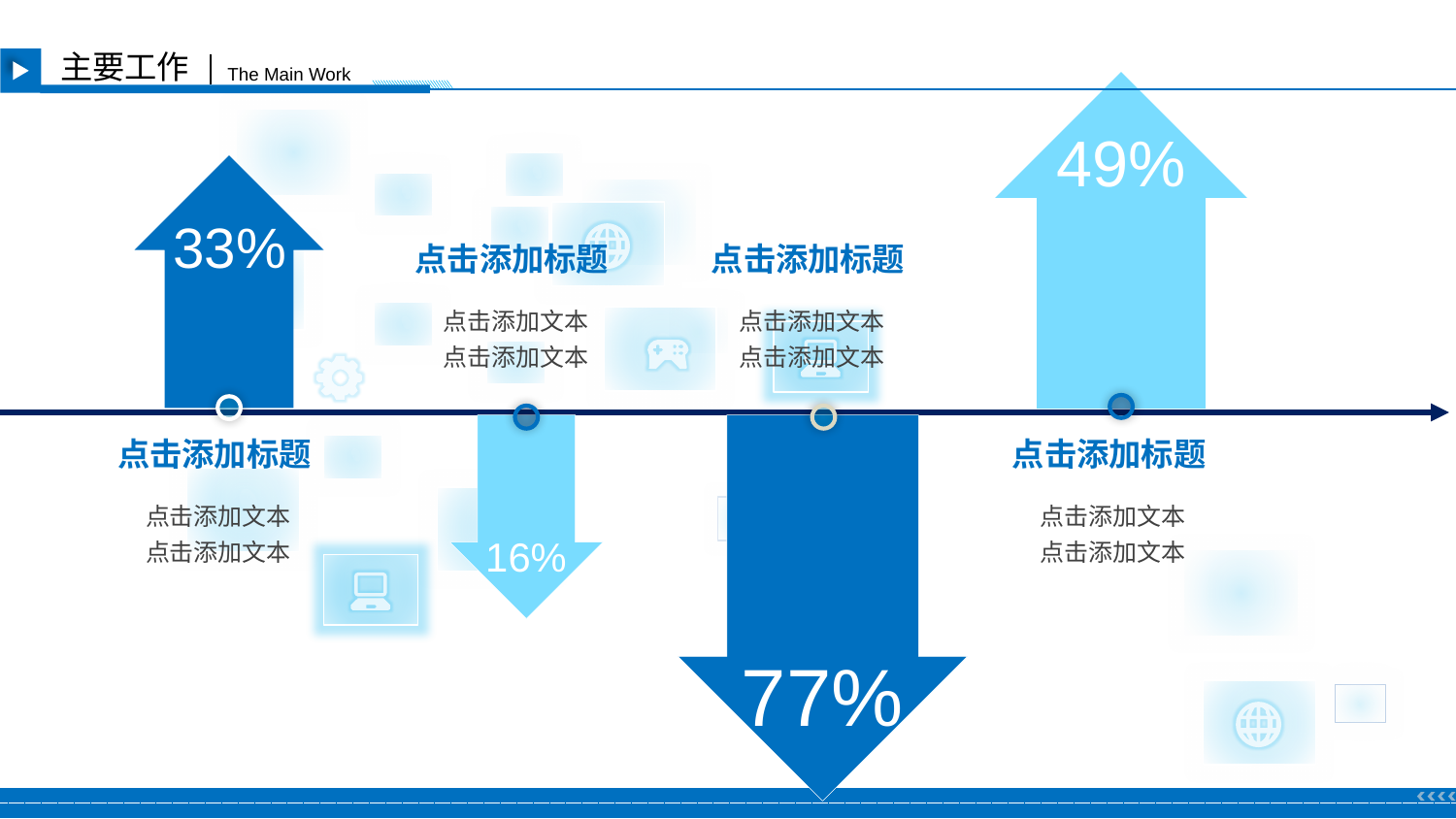

主要工作
The Main Work

49%

33%

点击添加标题
点击添加文本
点击添加文本
点击添加标题
点击添加文本
点击添加文本

16%

77%
点击添加标题
点击添加文本
点击添加文本
点击添加标题
点击添加文本
点击添加文本